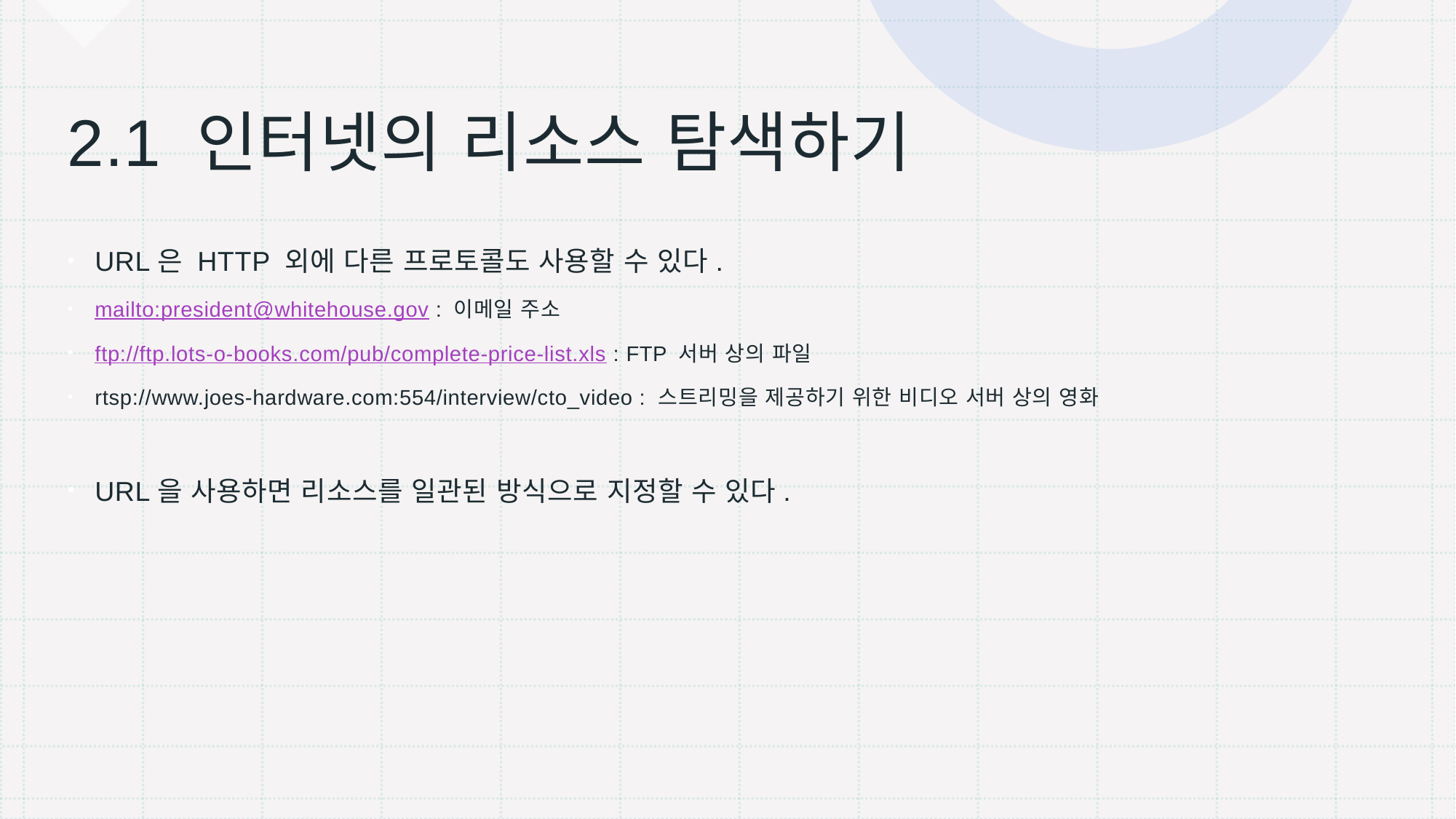

# 2.1 인터넷의 리소스 탐색하기
URL은 HTTP 외에 다른 프로토콜도 사용할 수 있다.
mailto:president@whitehouse.gov : 이메일 주소
ftp://ftp.lots-o-books.com/pub/complete-price-list.xls : FTP 서버 상의 파일
rtsp://www.joes-hardware.com:554/interview/cto_video : 스트리밍을 제공하기 위한 비디오 서버 상의 영화

URL을 사용하면 리소스를 일관된 방식으로 지정할 수 있다.